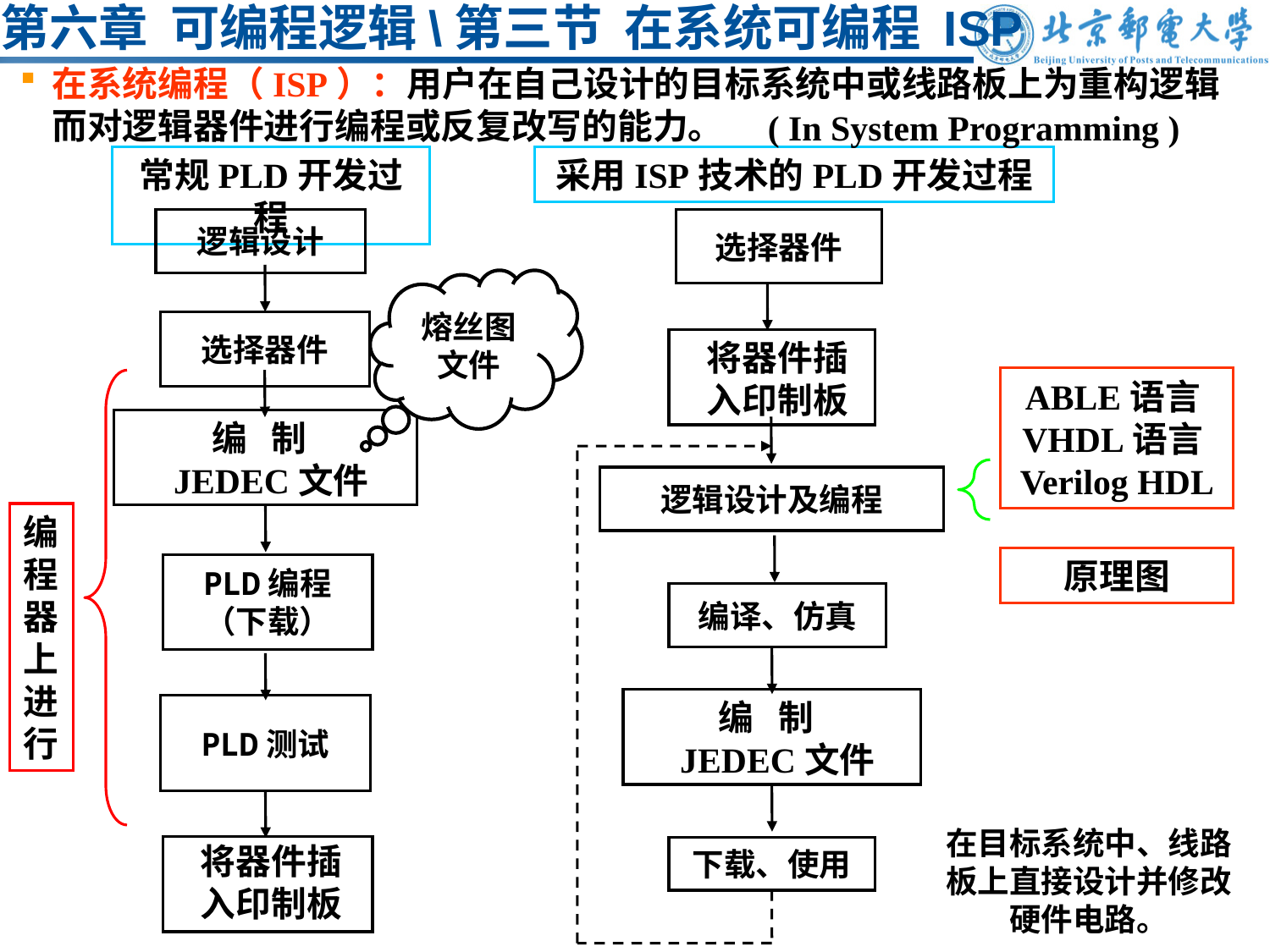

# 第六章  可编程逻辑\第三节  在系统可编程 ISP
在系统编程（ISP）：用户在自己设计的目标系统中或线路板上为重构逻辑而对逻辑器件进行编程或反复改写的能力。
( In System Programming )
常规PLD开发过程
采用ISP技术的PLD开发过程
逻辑设计

选择器件

编   制
JEDEC文件

PLD编程
（下载）

PLD测试

将器件插入印制板

选择器件

将器件插入印制板

逻辑设计及编程

编译、仿真

编   制
JEDEC文件

下载、使用

熔丝图文件
ABLE语言VHDL语言Verilog HDL

原理图

编程器上进行
在目标系统中、线路板上直接设计并修改硬件电路。